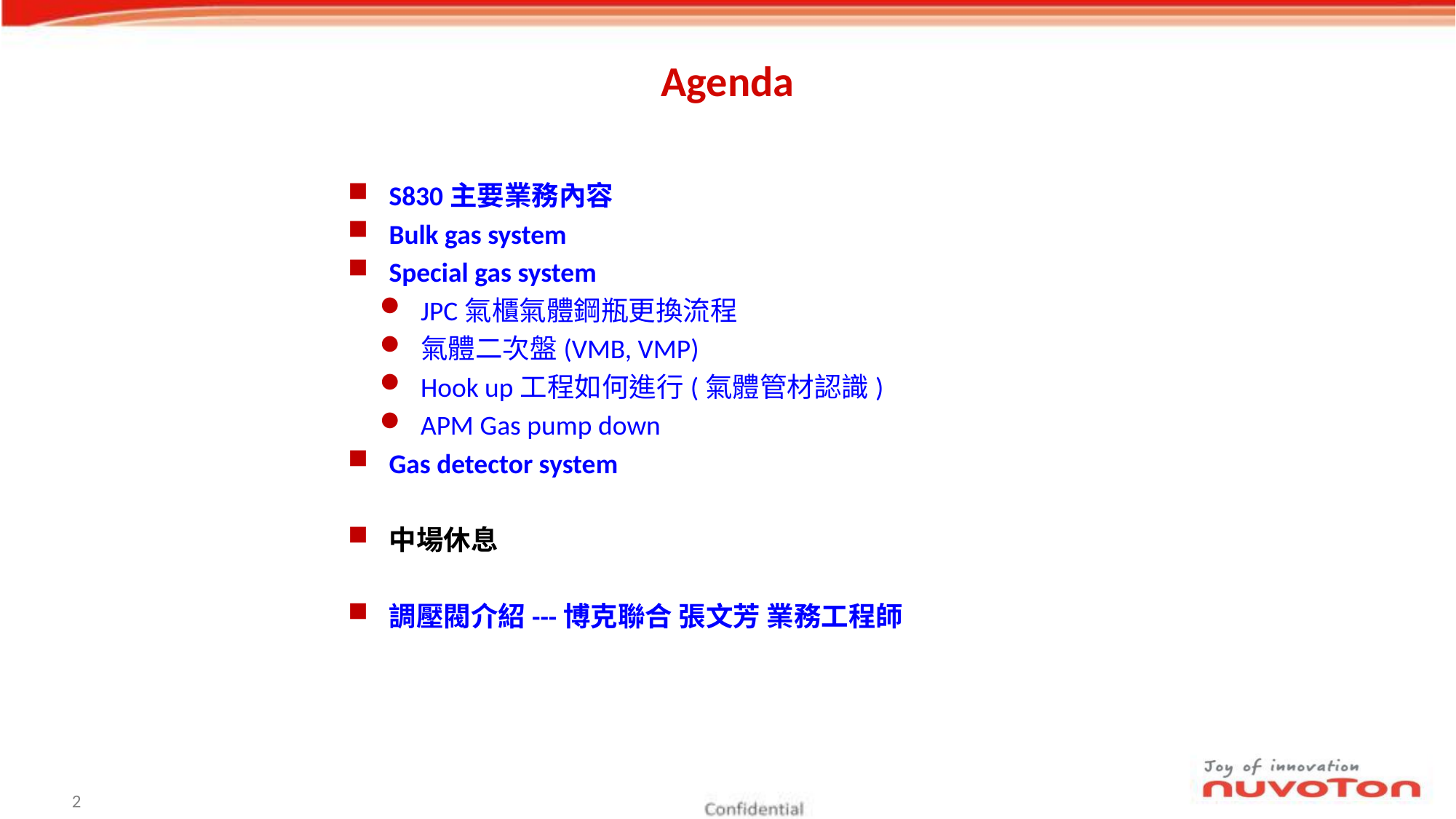

# Agenda
S830主要業務內容
Bulk gas system
Special gas system
JPC氣櫃氣體鋼瓶更換流程
氣體二次盤(VMB, VMP)
Hook up工程如何進行(氣體管材認識)
APM Gas pump down
Gas detector system

中場休息

調壓閥介紹---博克聯合 張文芳 業務工程師

2